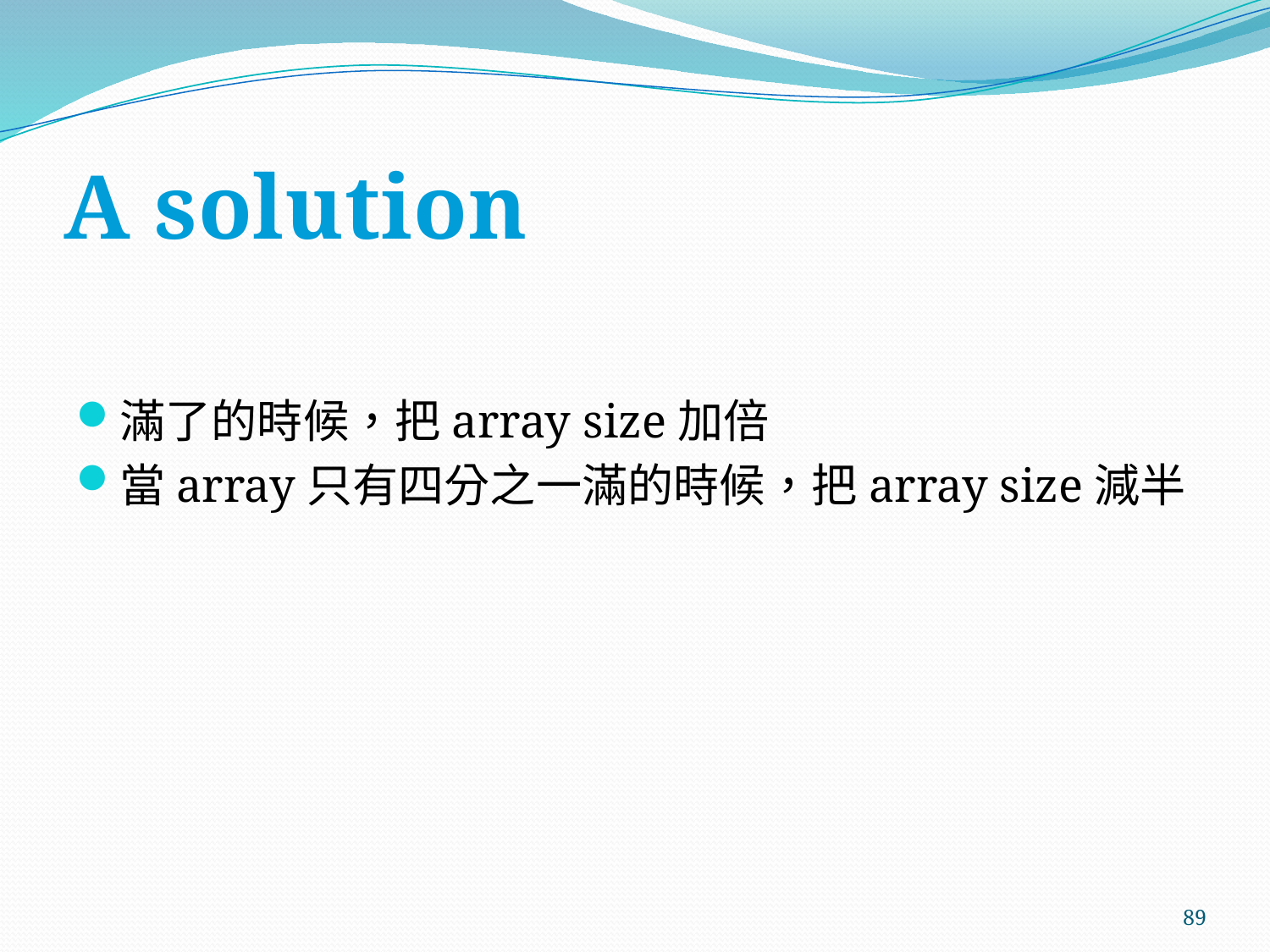

# A solution
滿了的時候，把array size加倍
當array只有四分之一滿的時候，把array size減半
89